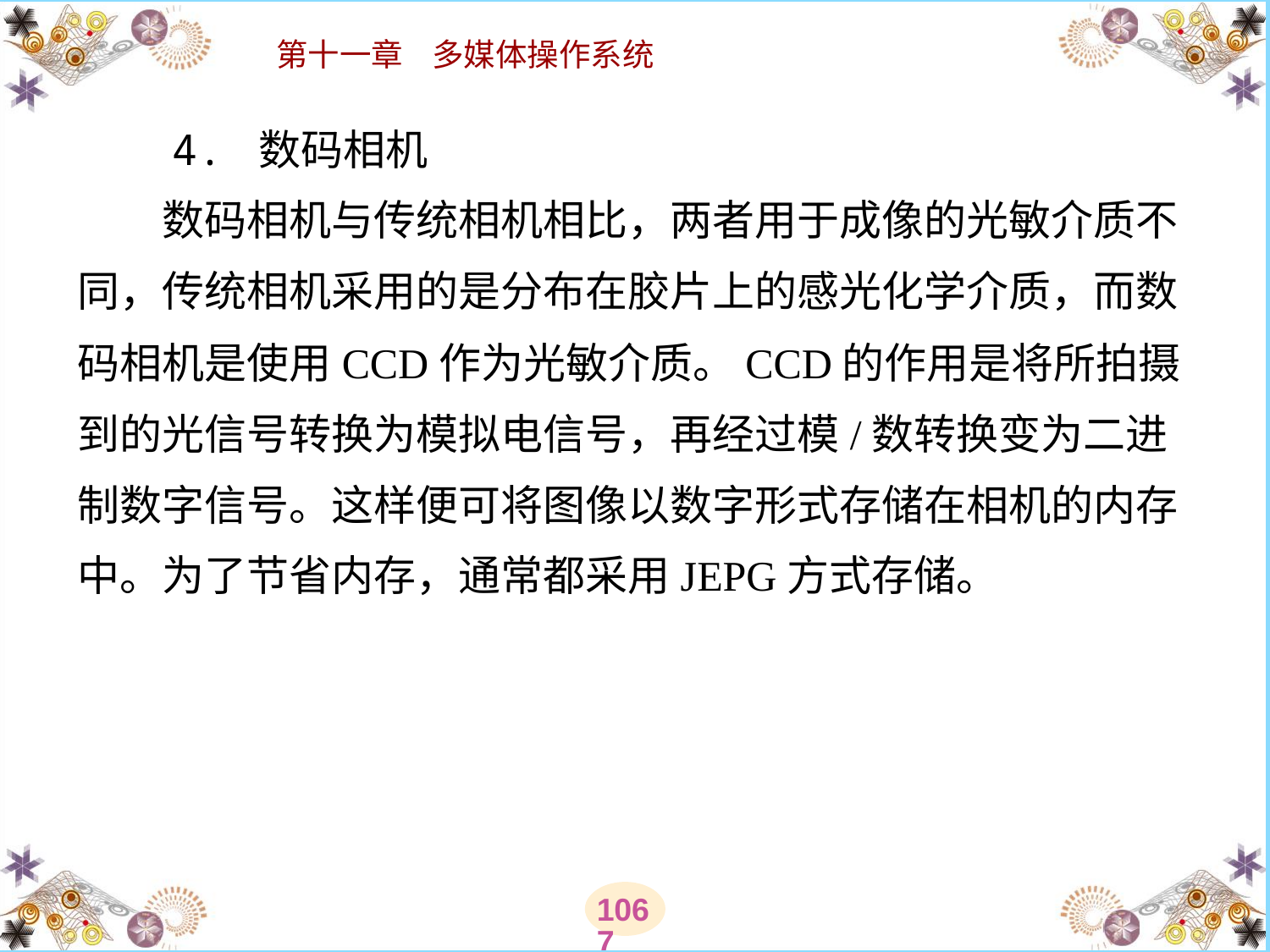

# 4. 数码相机 　　数码相机与传统相机相比，两者用于成像的光敏介质不同，传统相机采用的是分布在胶片上的感光化学介质，而数码相机是使用CCD作为光敏介质。CCD的作用是将所拍摄到的光信号转换为模拟电信号，再经过模/数转换变为二进制数字信号。这样便可将图像以数字形式存储在相机的内存中。为了节省内存，通常都采用JEPG方式存储。